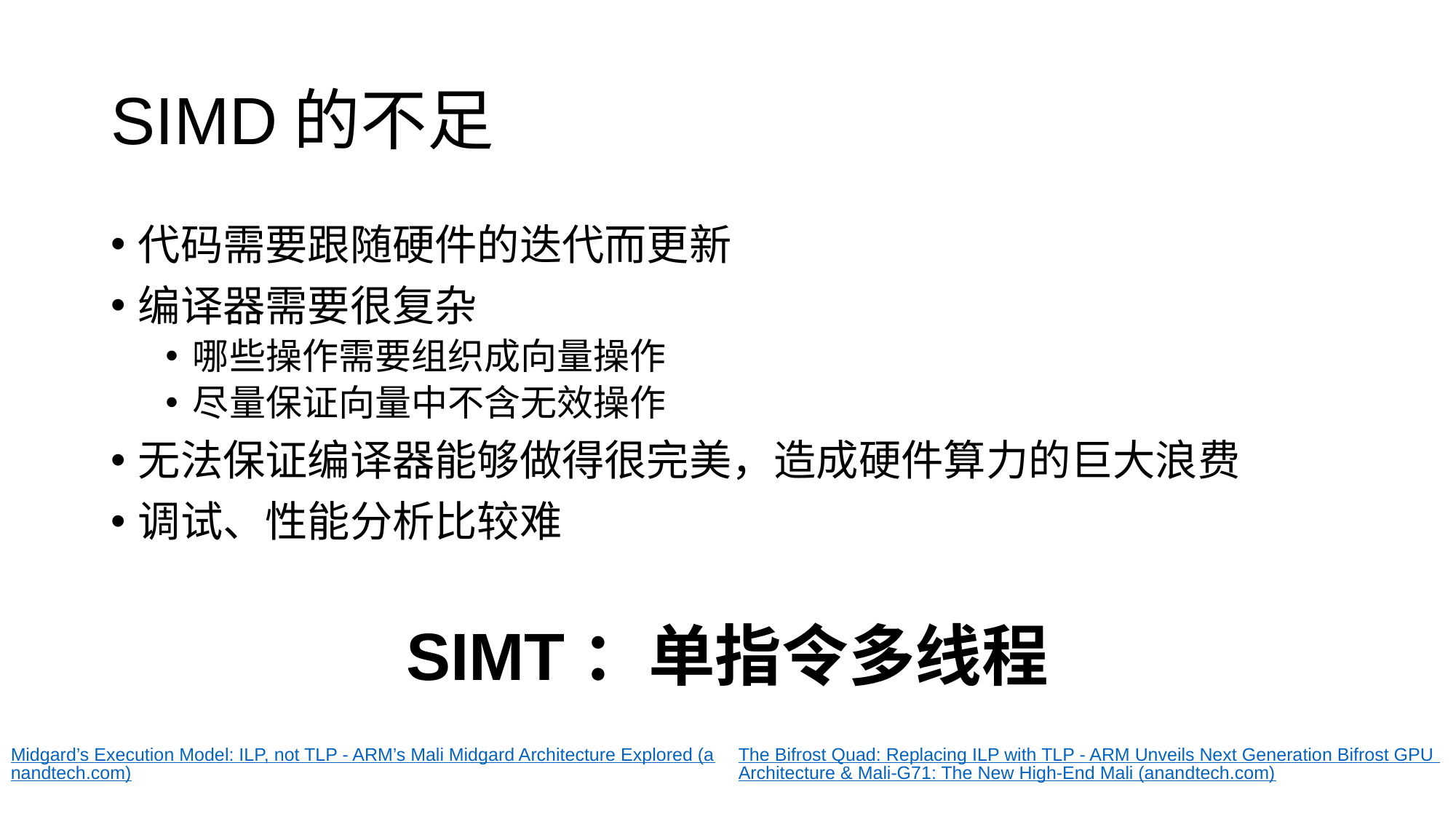

# SIMD的不足
代码需要跟随硬件的迭代而更新
编译器需要很复杂
哪些操作需要组织成向量操作
尽量保证向量中不含无效操作
无法保证编译器能够做得很完美，造成硬件算力的巨大浪费
调试、性能分析比较难
SIMT：单指令多线程
Midgard’s Execution Model: ILP, not TLP - ARM’s Mali Midgard Architecture Explored (anandtech.com)
The Bifrost Quad: Replacing ILP with TLP - ARM Unveils Next Generation Bifrost GPU Architecture & Mali-G71: The New High-End Mali (anandtech.com)